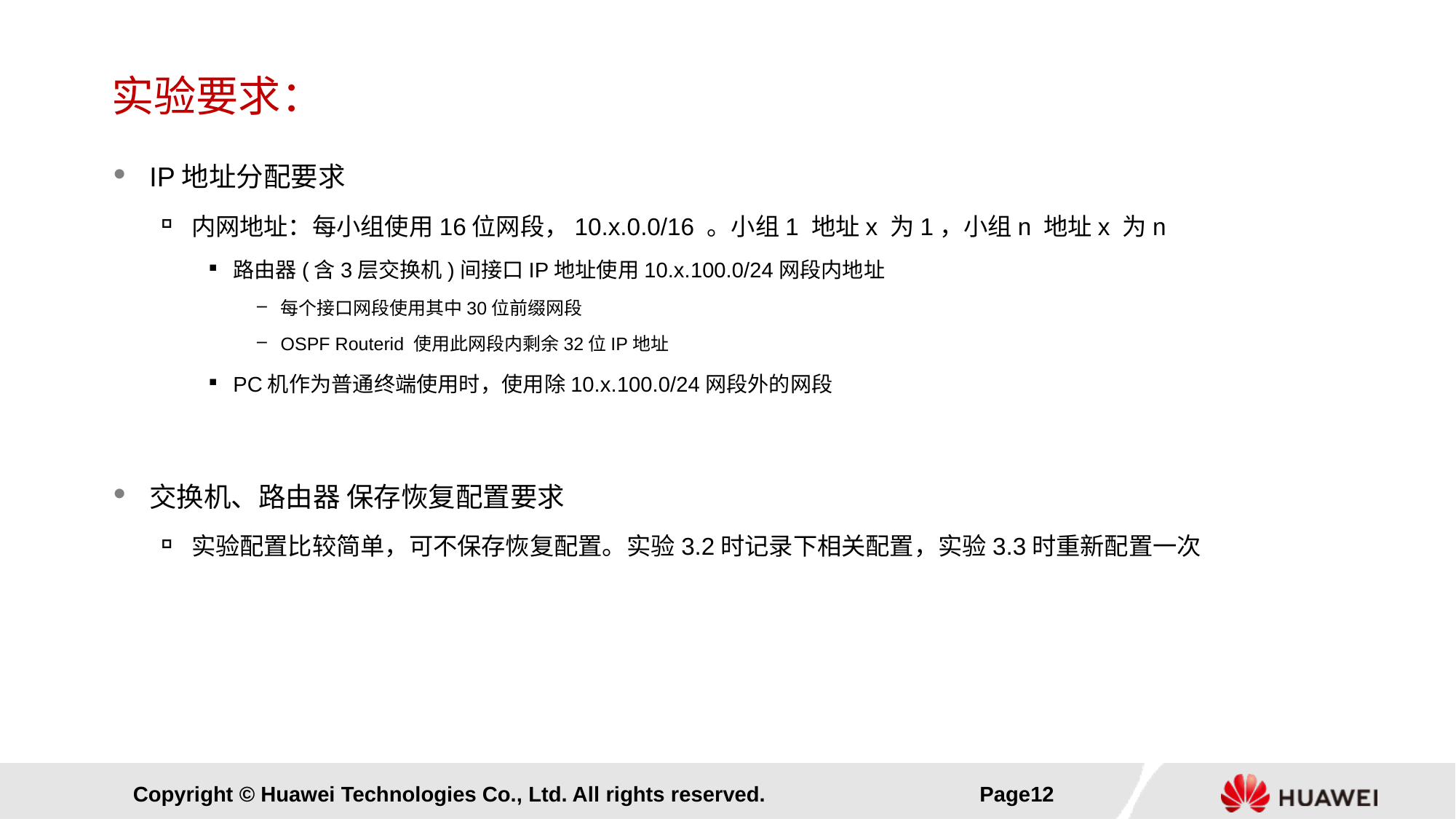

# 实验要求：
IP地址分配要求
内网地址：每小组使用16位网段，10.x.0.0/16 。小组1 地址x 为1，小组n 地址x 为n
路由器(含3层交换机)间接口IP地址使用10.x.100.0/24网段内地址
每个接口网段使用其中30位前缀网段
OSPF Routerid 使用此网段内剩余32位IP地址
PC机作为普通终端使用时，使用除10.x.100.0/24网段外的网段

交换机、路由器 保存恢复配置要求
实验配置比较简单，可不保存恢复配置。实验3.2时记录下相关配置，实验3.3时重新配置一次

Page12